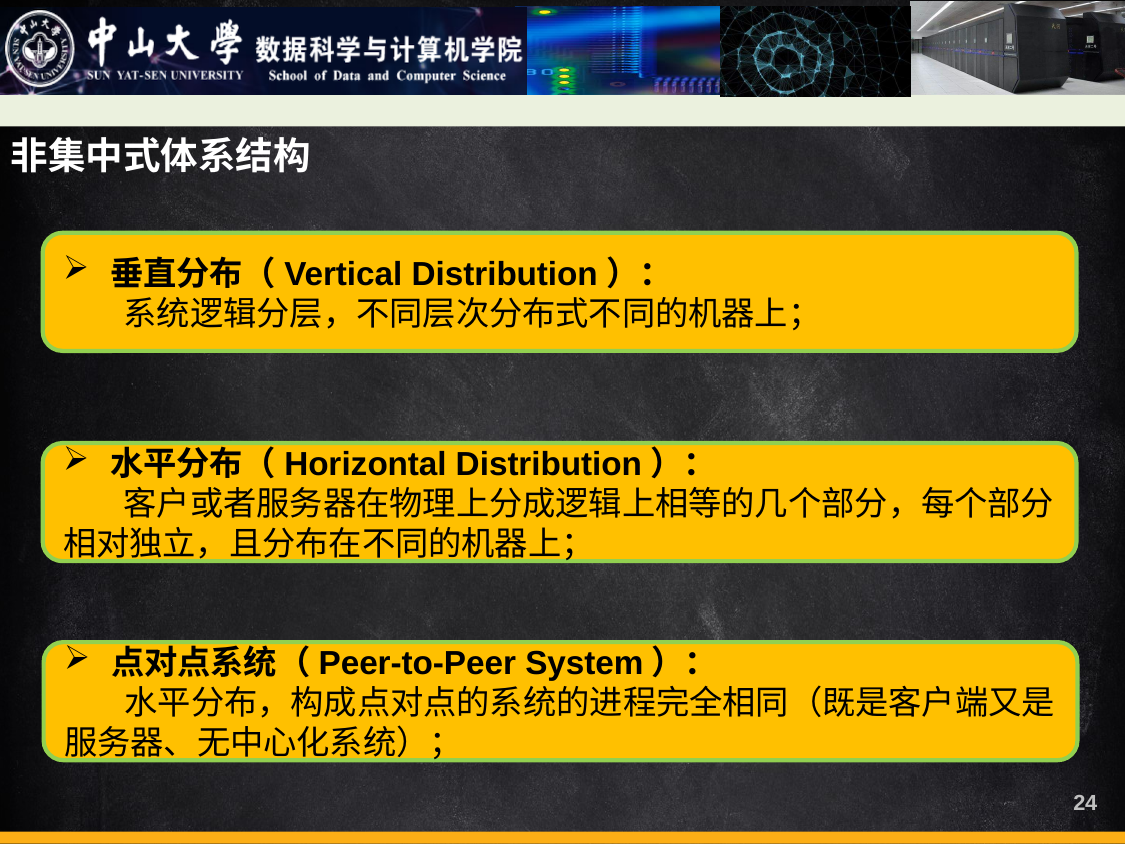

非集中式体系结构
垂直分布（Vertical Distribution）：
       系统逻辑分层，不同层次分布式不同的机器上；
水平分布（Horizontal Distribution）：
       客户或者服务器在物理上分成逻辑上相等的几个部分，每个部分相对独立，且分布在不同的机器上；
点对点系统（Peer-to-Peer System）：
       水平分布，构成点对点的系统的进程完全相同（既是客户端又是服务器、无中心化系统）；